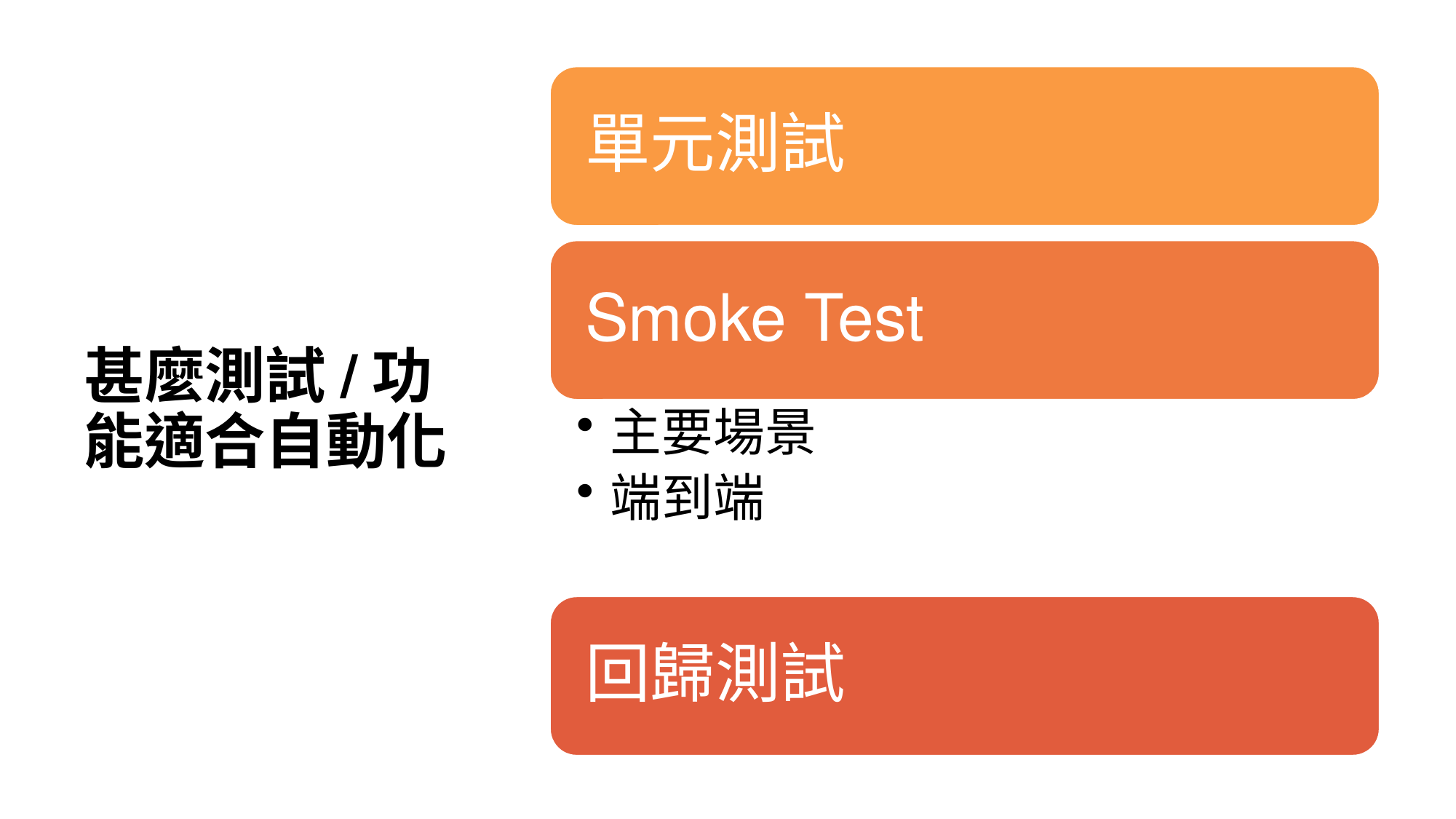

# 甚麼測試/功能適合自動化
單元測試
Smoke Test
主要場景
端到端
回歸測試